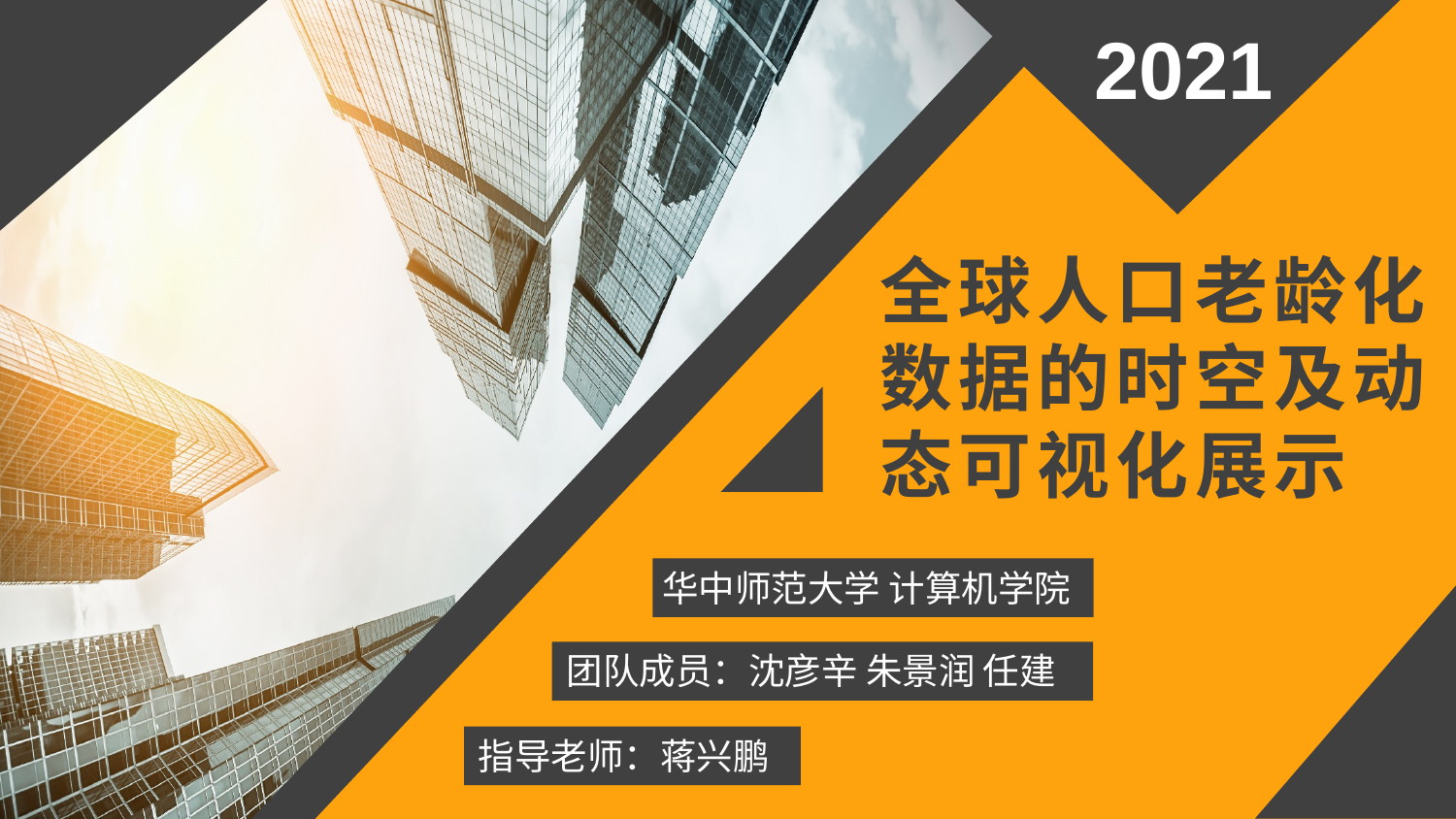

2021

全球人口老龄化数据的时空及动态可视化展示

华中师范大学 计算机学院

团队成员：沈彦辛 朱景润 任建

指导老师：蒋兴鹏